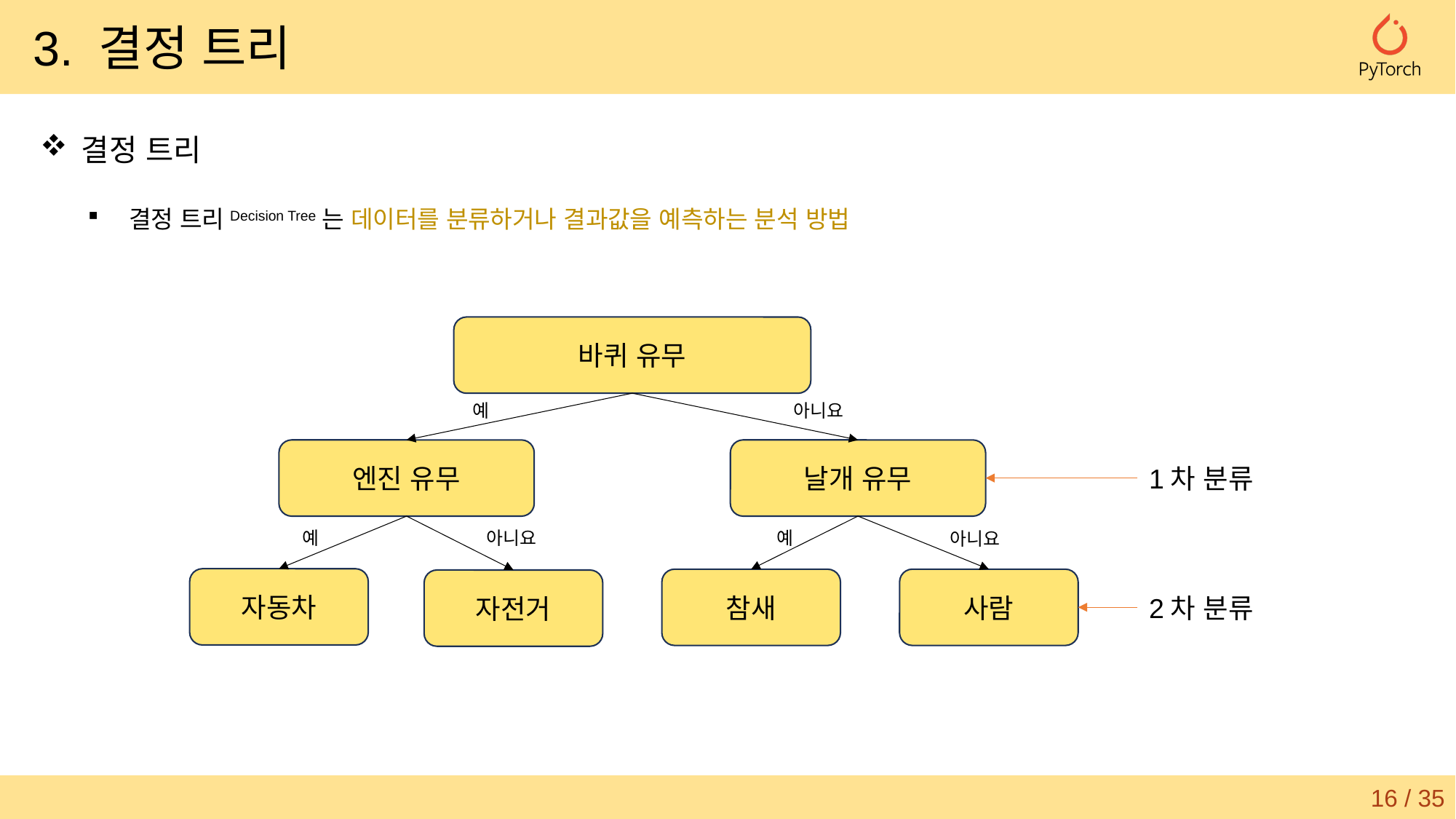

3. 결정 트리
결정 트리
결정 트리Decision Tree는 데이터를 분류하거나 결과값을 예측하는 분석 방법
바퀴 유무
아니요
예
날개 유무
엔진 유무
1차 분류
아니요
예
예
아니요
자동차
사람
참새
자전거
2차 분류
16 / 35